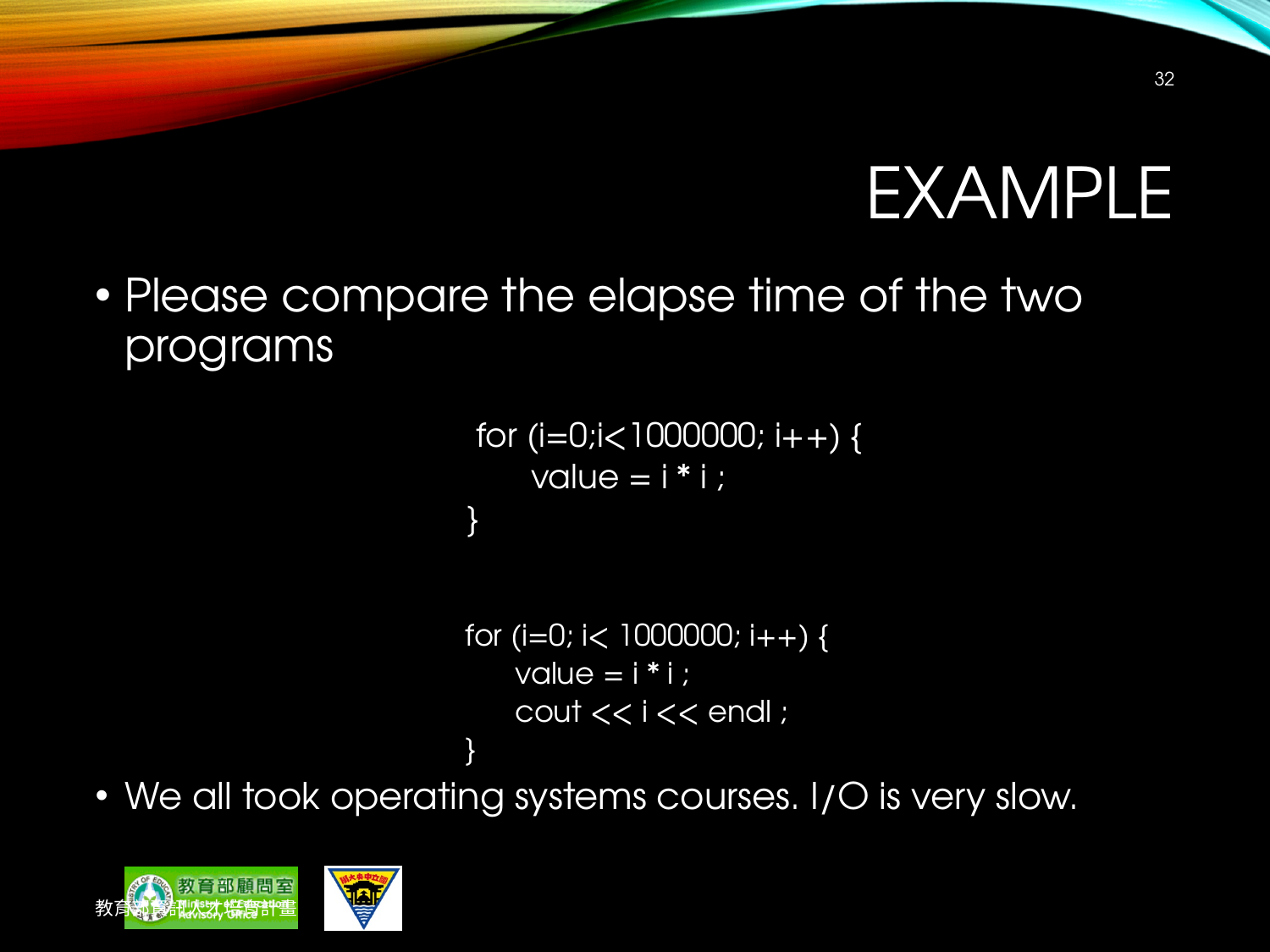

32
# Example
Please compare the elapse time of the two programs

   for (i=0;i<1000000; i++) {
         value = i * i ;
  }

  for (i=0; i< 1000000; i++) {
        value = i * i ;
        cout << i << endl ;
  }
We all took operating systems courses. I/O is very slow.

教育部資訊人才培育計畫